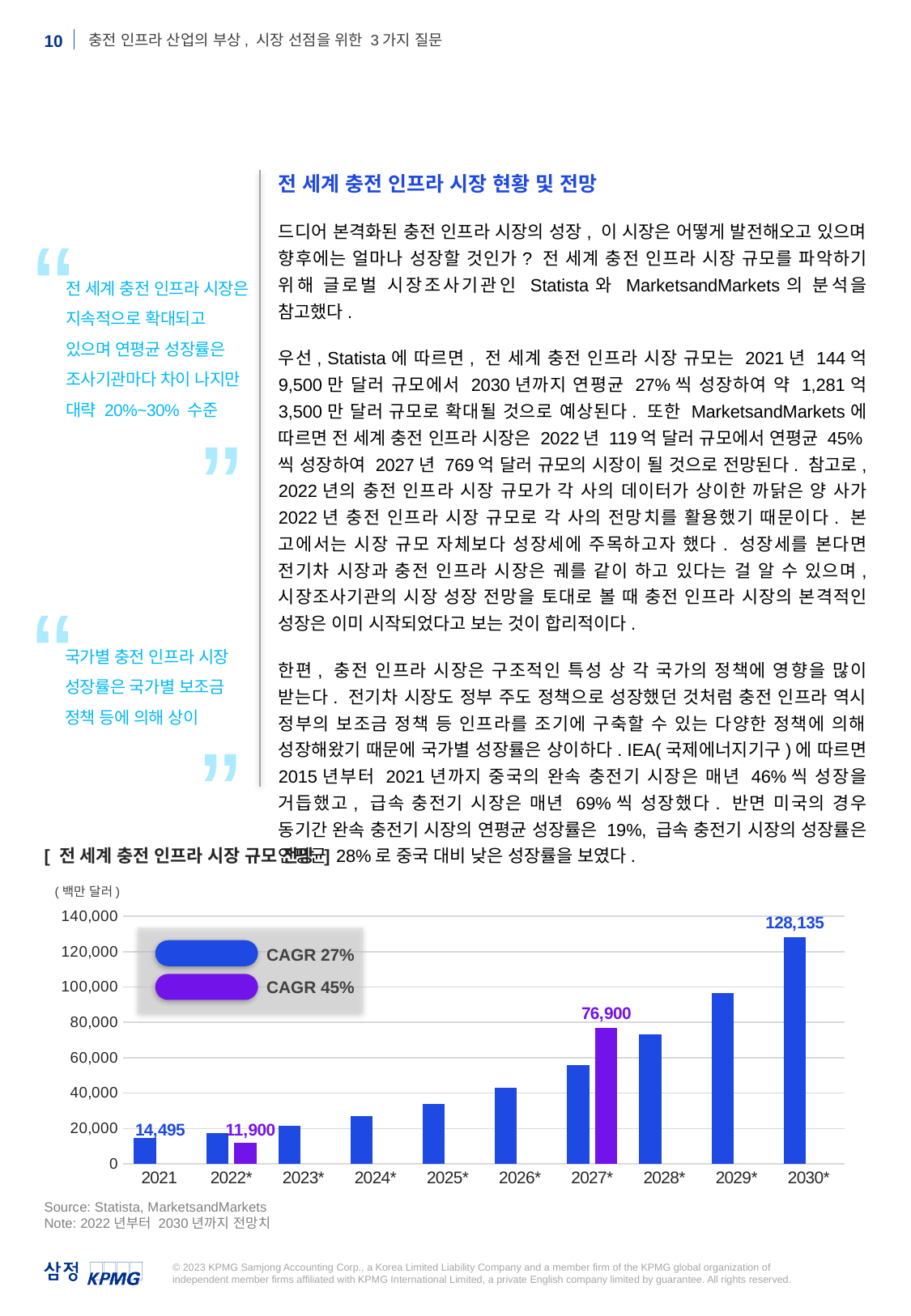

전 세계 충전 인프라 시장 현황 및 전망
드디어 본격화된 충전 인프라 시장의 성장, 이 시장은 어떻게 발전해오고 있으며 향후에는 얼마나 성장할 것인가? 전 세계 충전 인프라 시장 규모를 파악하기 위해 글로벌 시장조사기관인 Statista와 MarketsandMarkets의 분석을 참고했다.
우선, Statista에 따르면, 전 세계 충전 인프라 시장 규모는 2021년 144억 9,500만 달러 규모에서 2030년까지 연평균 27%씩 성장하여 약 1,281억 3,500만 달러 규모로 확대될 것으로 예상된다. 또한 MarketsandMarkets에 따르면 전 세계 충전 인프라 시장은 2022년 119억 달러 규모에서 연평균 45%씩 성장하여 2027년 769억 달러 규모의 시장이 될 것으로 전망된다. 참고로, 2022년의 충전 인프라 시장 규모가 각 사의 데이터가 상이한 까닭은 양 사가 2022년 충전 인프라 시장 규모로 각 사의 전망치를 활용했기 때문이다. 본 고에서는 시장 규모 자체보다 성장세에 주목하고자 했다. 성장세를 본다면 전기차 시장과 충전 인프라 시장은 궤를 같이 하고 있다는 걸 알 수 있으며, 시장조사기관의 시장 성장 전망을 토대로 볼 때 충전 인프라 시장의 본격적인 성장은 이미 시작되었다고 보는 것이 합리적이다.
한편, 충전 인프라 시장은 구조적인 특성 상 각 국가의 정책에 영향을 많이 받는다. 전기차 시장도 정부 주도 정책으로 성장했던 것처럼 충전 인프라 역시 정부의 보조금 정책 등 인프라를 조기에 구축할 수 있는 다양한 정책에 의해 성장해왔기 때문에 국가별 성장률은 상이하다. IEA(국제에너지기구)에 따르면 2015년부터 2021년까지 중국의 완속 충전기 시장은 매년 46%씩 성장을 거듭했고, 급속 충전기 시장은 매년 69%씩 성장했다. 반면 미국의 경우 동기간 완속 충전기 시장의 연평균 성장률은 19%, 급속 충전기 시장의 성장률은 연평균 28%로 중국 대비 낮은 성장률을 보였다.
“
전 세계 충전 인프라 시장은 지속적으로 확대되고 있으며 연평균 성장률은 조사기관마다 차이 나지만 대략 20%~30% 수준
”
“
국가별 충전 인프라 시장 성장률은 국가별 보조금 정책 등에 의해 상이
”
[ 전 세계 충전 인프라 시장 규모 전망 ]
(백만 달러)

### Chart

| Category |  |  |
|---|---|---|
| 2021 | 14495.08 | None |
| 2022* | 17553.54 | 11900.0 |
| 2023* | 21661.07 | None |
| 2024* | 26968.03 | None |
| 2025* | 33979.72 | None |
| 2026* | 43222.21 | None |
| 2027* | 55756.65 | 76900.0 |
| 2028* | 73041.21 | None |
| 2029* | 96414.39 | None |
| 2030* | 128134.73 | None |
CAGR 27%
CAGR 45%
Statista
Markets
Source: Statista, MarketsandMarkets
Note: 2022년부터 2030년까지 전망치